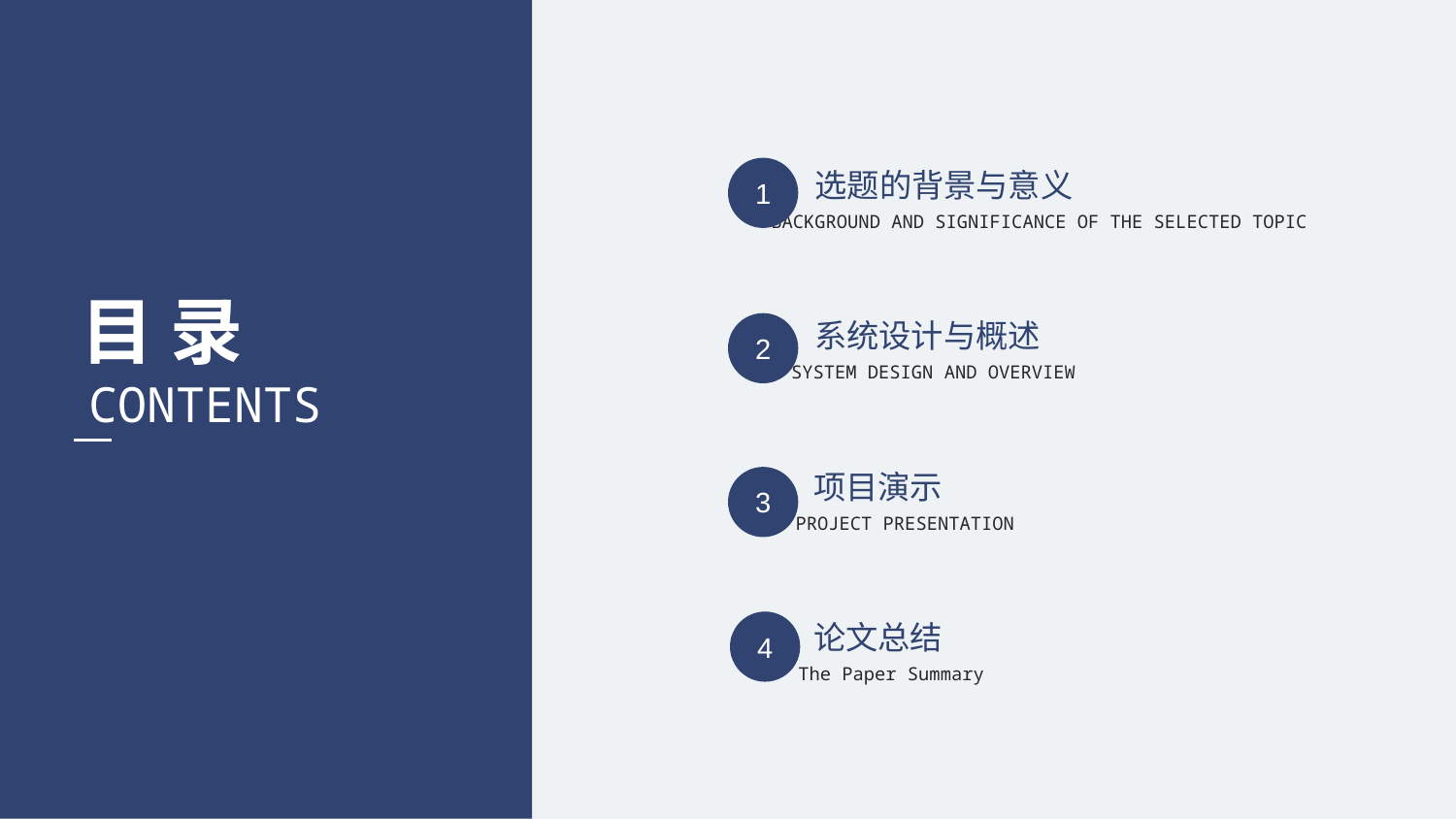

1
选题的背景与意义
BACKGROUND AND SIGNIFICANCE OF THE SELECTED TOPIC
目 录
系统设计与概述
2
SYSTEM DESIGN AND OVERVIEW
CONTENTS
项目演示
3
PROJECT PRESENTATION
论文总结
4
The Paper Summary